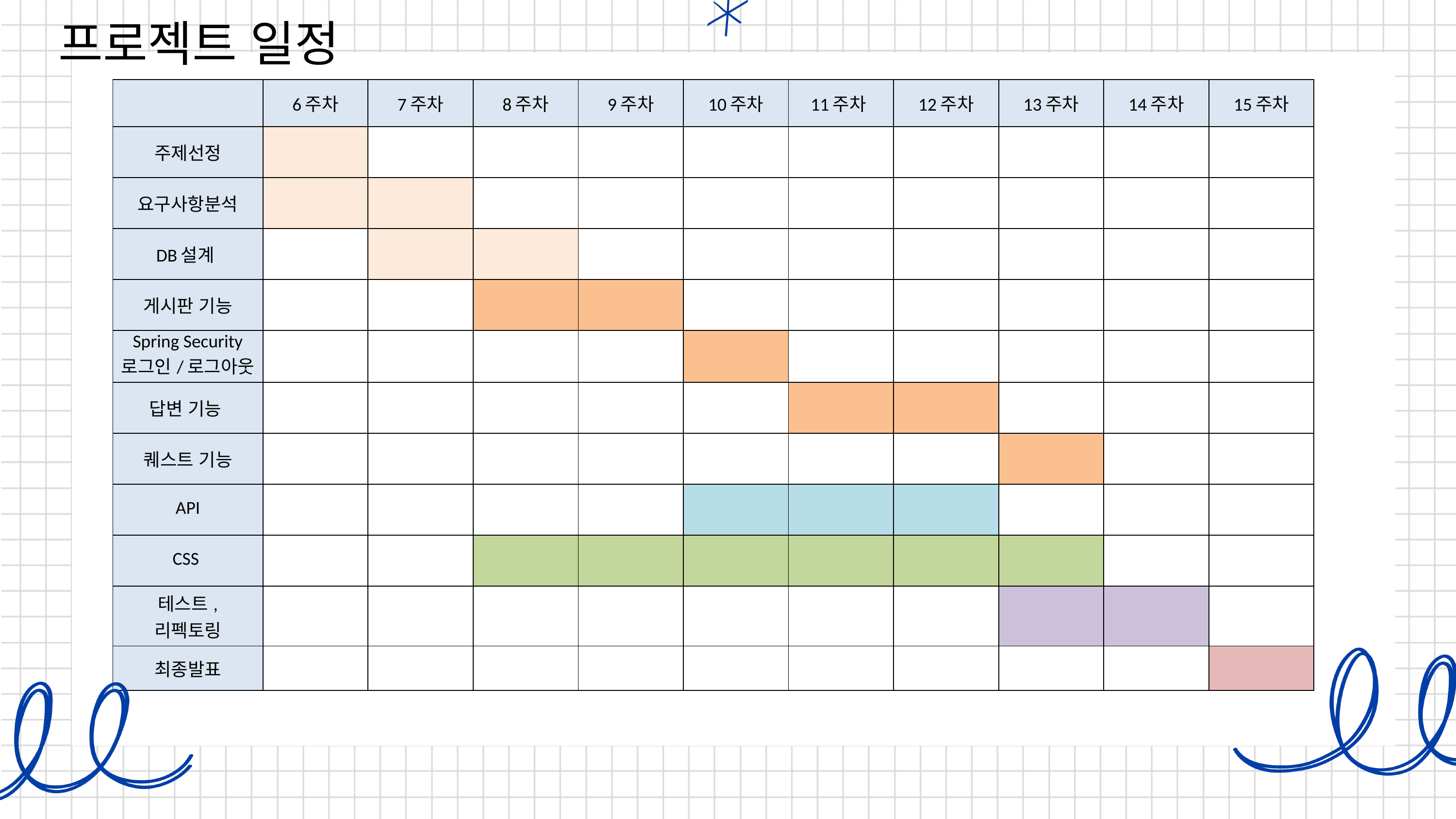

프로젝트 일정

|  | 6주차 | 7주차 | 8주차 | 9주차 | 10주차 | 11주차 | 12주차 | 13주차 | 14주차 | 15주차 |
| --- | --- | --- | --- | --- | --- | --- | --- | --- | --- | --- |
| 주제선정 |  |  |  |  |  |  |  |  |  |  |
| 요구사항분석 |  |  |  |  |  |  |  |  |  |  |
| DB설계 |  |  |  |  |  |  |  |  |  |  |
| 게시판 기능 |  |  |  |  |  |  |  |  |  |  |
| Spring Security 로그인/로그아웃 |  |  |  |  |  |  |  |  |  |  |
| 답변 기능 |  |  |  |  |  |  |  |  |  |  |
| 퀘스트 기능 |  |  |  |  |  |  |  |  |  |  |
| API |  |  |  |  |  |  |  |  |  |  |
| CSS |  |  |  |  |  |  |  |  |  |  |
| 테스트, 리펙토링 |  |  |  |  |  |  |  |  |  |  |
| 최종발표 |  |  |  |  |  |  |  |  |  |  |